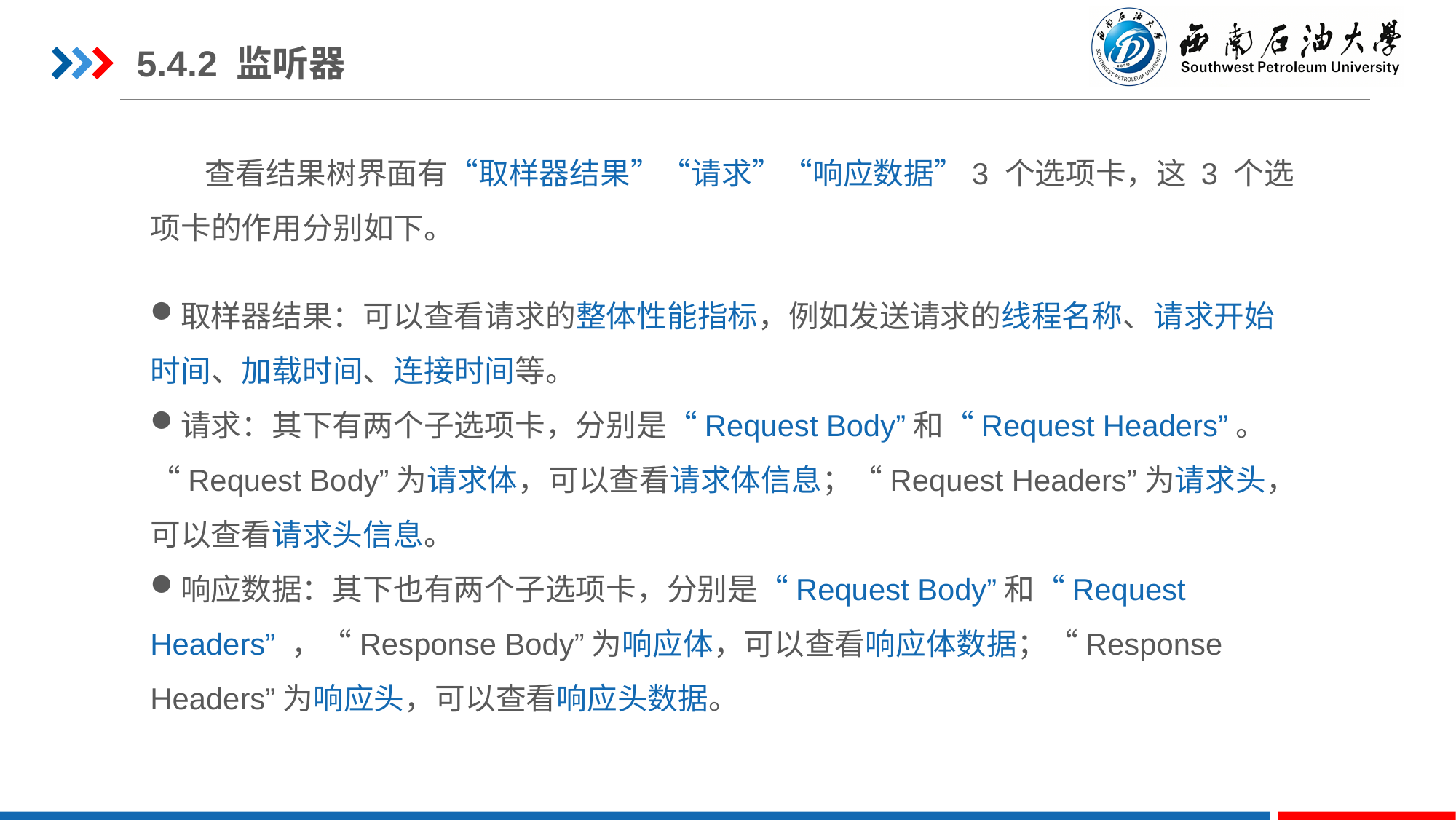

5.4.2 监听器
查看结果树界面有“取样器结果”“请求”“响应数据”3 个选项卡，这 3 个选项卡的作用分别如下。
取样器结果：可以查看请求的整体性能指标，例如发送请求的线程名称、请求开始时间、加载时间、连接时间等。
请求：其下有两个子选项卡，分别是“Request Body”和“Request Headers”。“Request Body”为请求体，可以查看请求体信息；“Request Headers”为请求头，可以查看请求头信息。
响应数据：其下也有两个子选项卡，分别是“Request Body”和“Request Headers” ，“Response Body”为响应体，可以查看响应体数据；“Response Headers”为响应头，可以查看响应头数据。